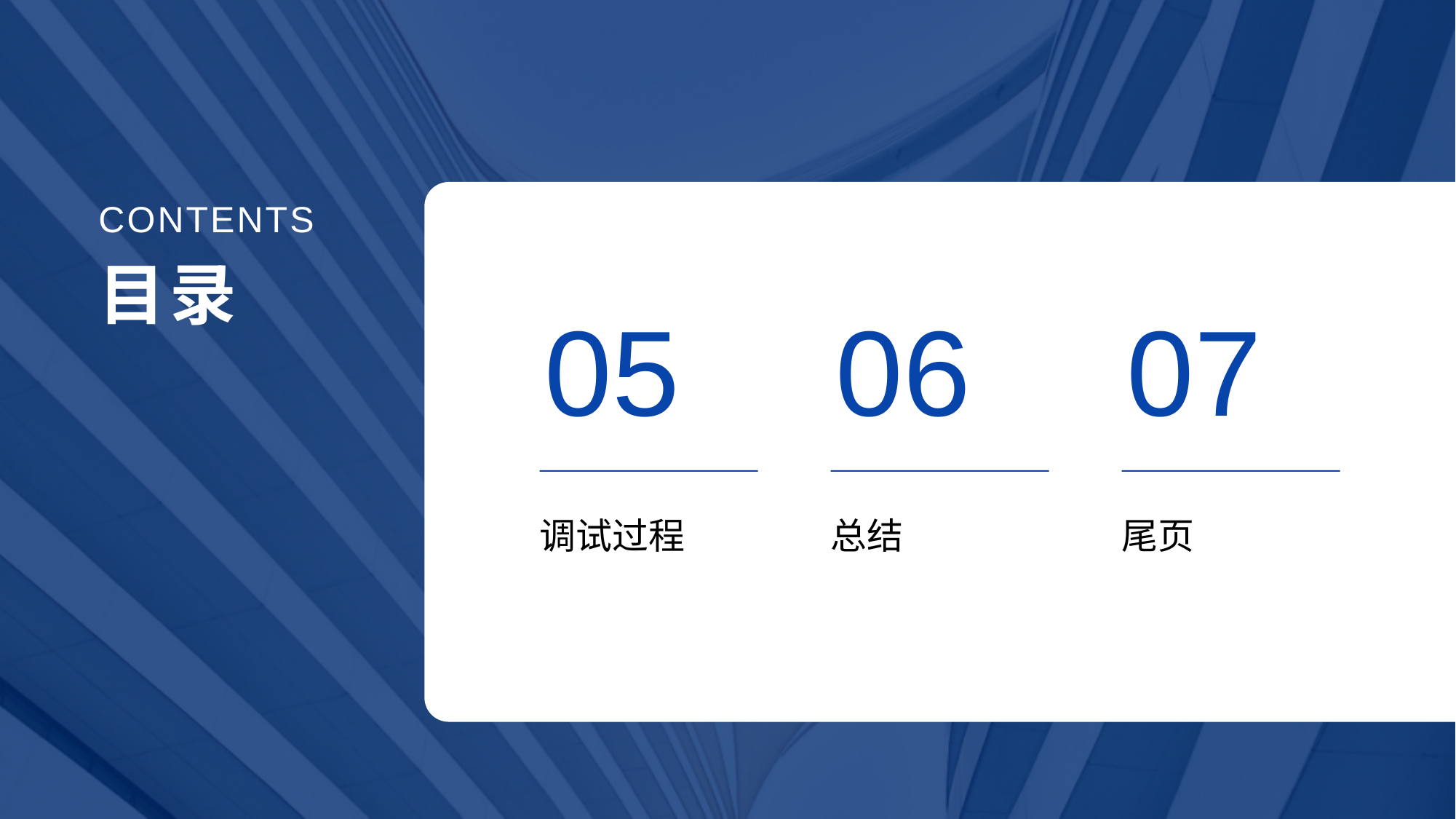

CONTENTS
目录
05
06
07

调试过程
总结
尾页